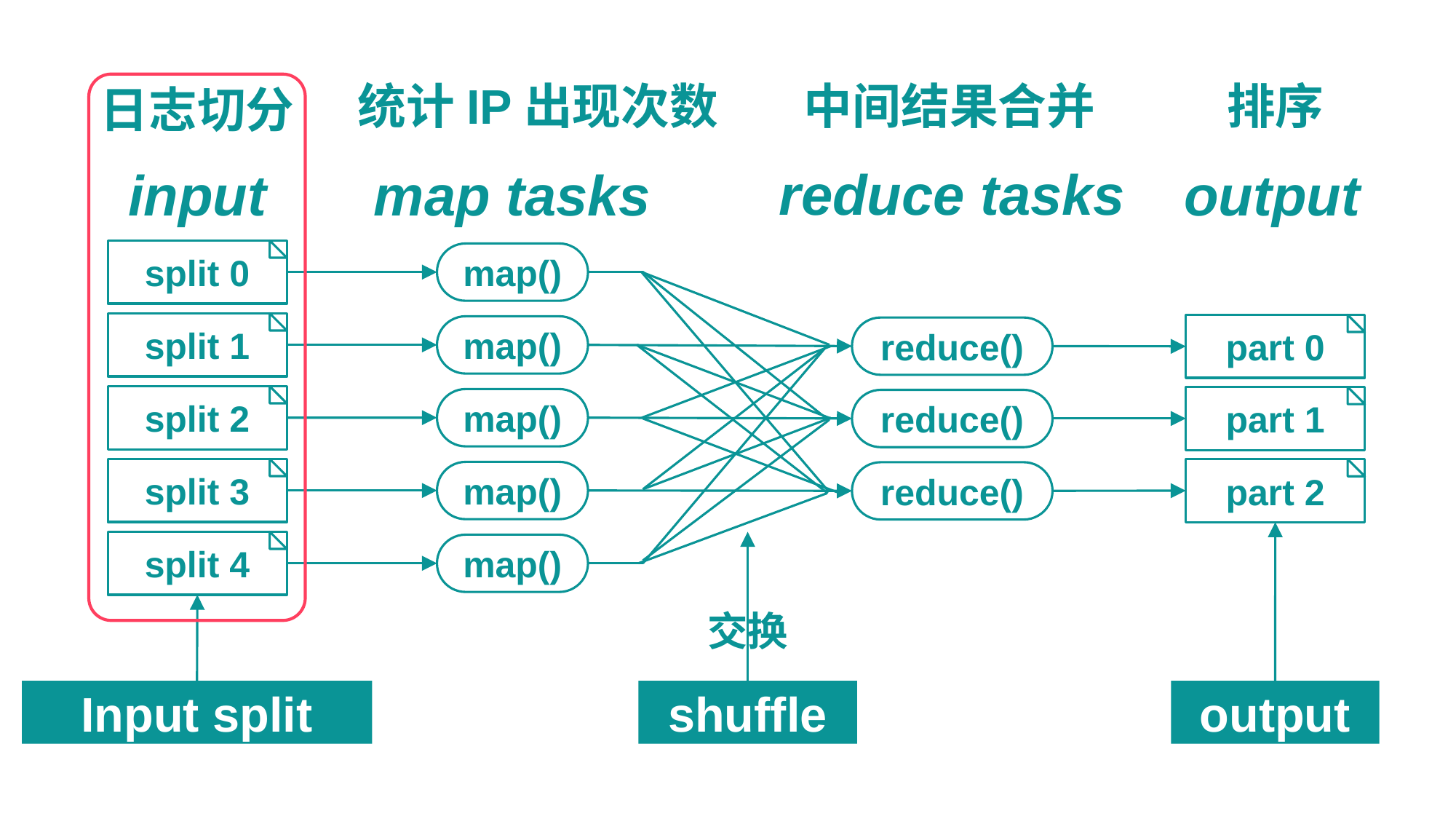

统计IP出现次数
中间结果合并
排序

日志切分
reduce tasks
input
map tasks
output

split 0
map()

split 1

part 0
map()
reduce()

split 2

part 1
map()
reduce()

split 3

part 2
map()
reduce()

split 4
map()
交换
shuffle
output
Input split